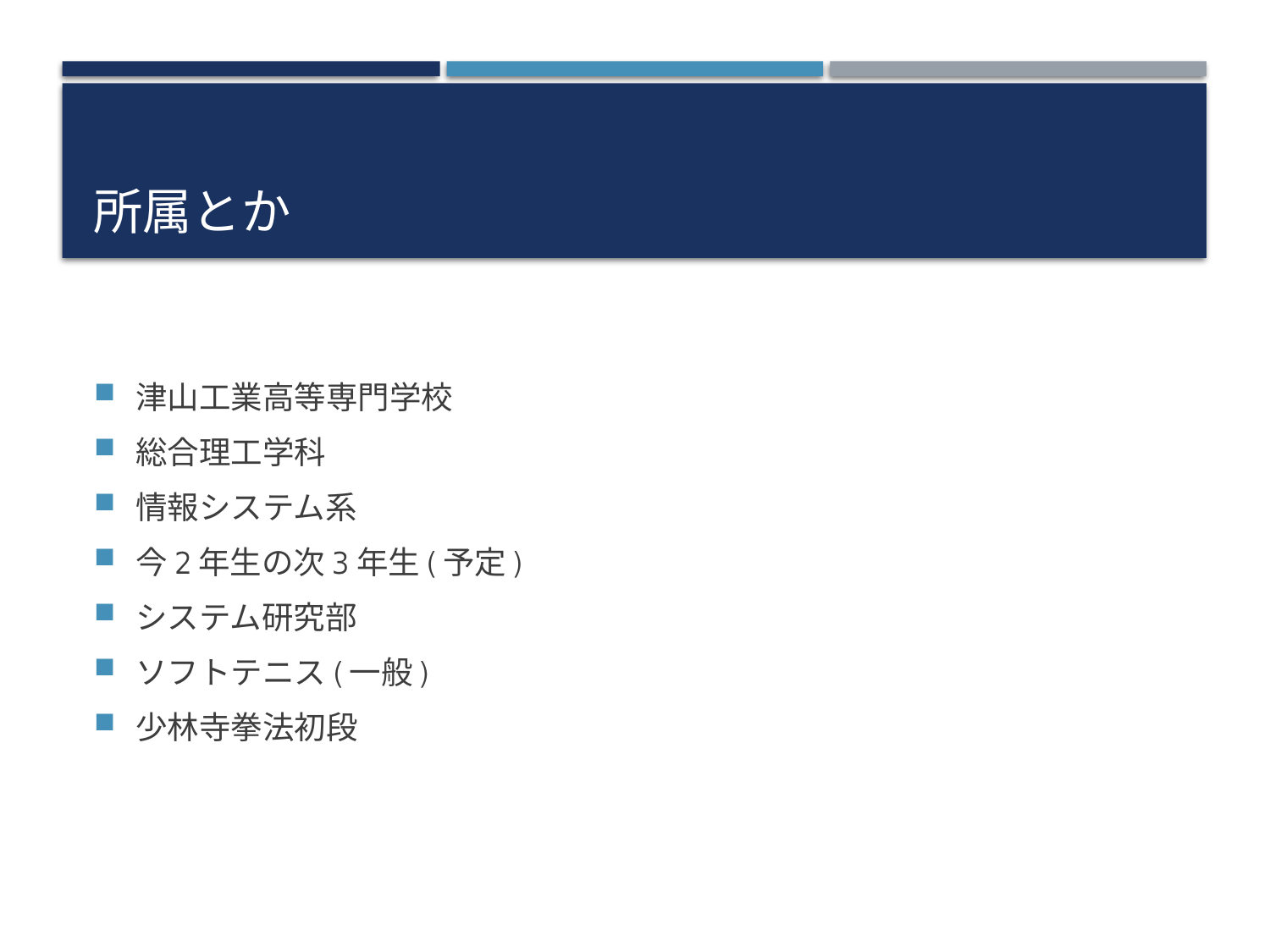

# 所属とか
津山工業高等専門学校
総合理工学科
情報システム系
今2年生の次3年生(予定)
システム研究部
ソフトテニス(一般)
少林寺拳法初段